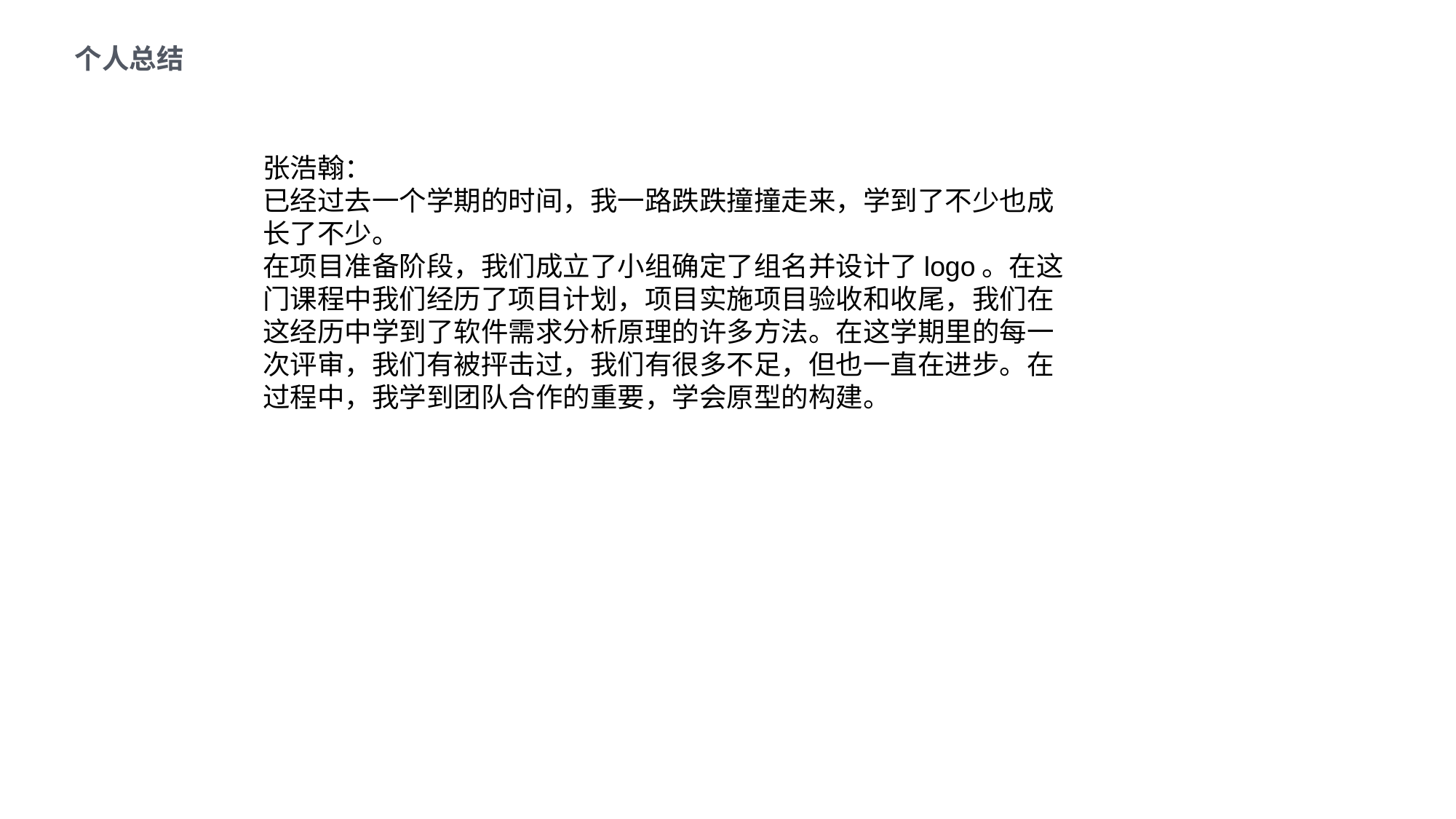

个人总结
张浩翰：
已经过去一个学期的时间，我一路跌跌撞撞走来，学到了不少也成长了不少。
在项目准备阶段，我们成立了小组确定了组名并设计了logo。在这门课程中我们经历了项目计划，项目实施项目验收和收尾，我们在这经历中学到了软件需求分析原理的许多方法。在这学期里的每一次评审，我们有被抨击过，我们有很多不足，但也一直在进步。在过程中，我学到团队合作的重要，学会原型的构建。